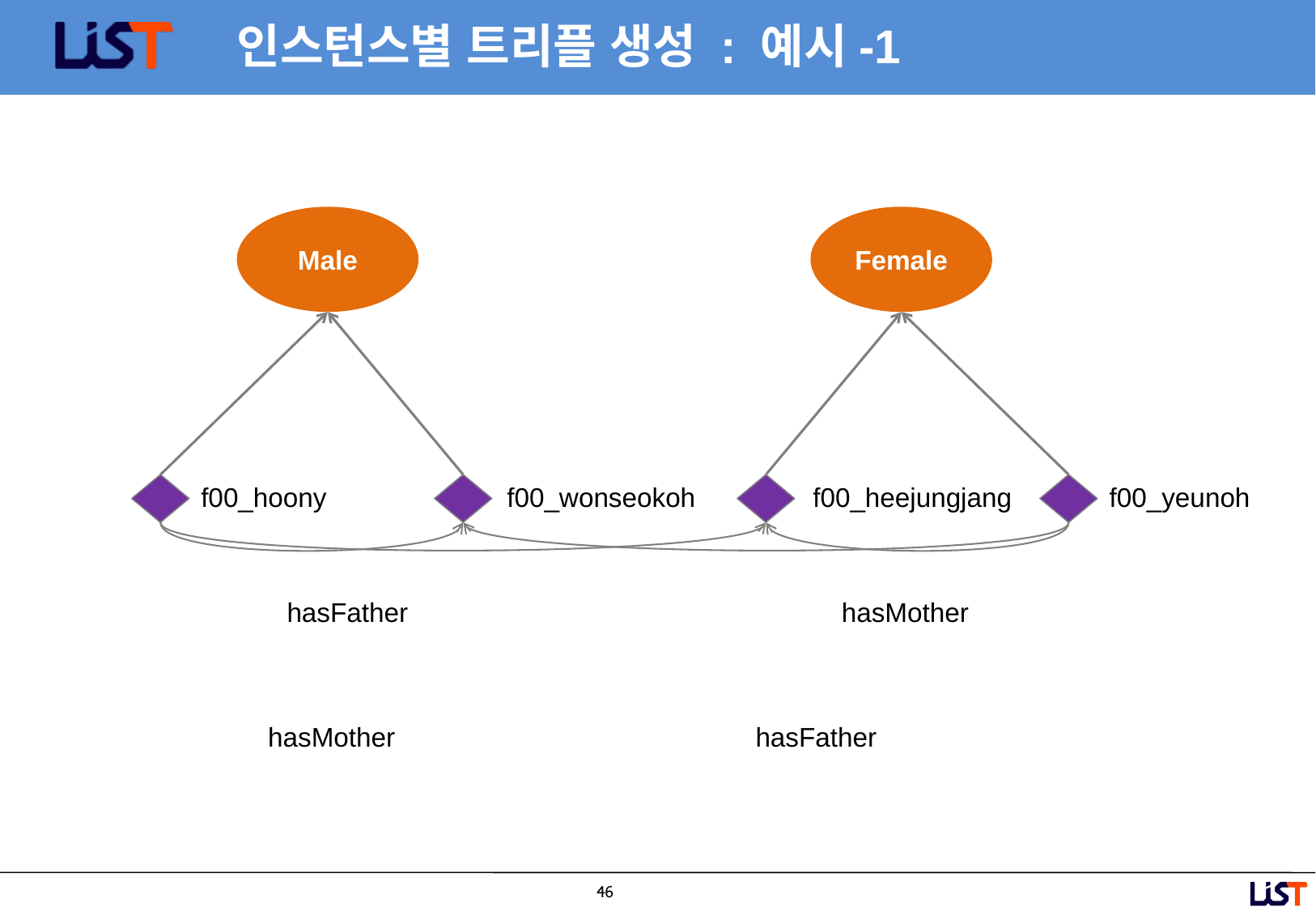

# 인스턴스별 트리플 생성 : 예시-1
Male
Female

f00_hoony

f00_wonseokoh

f00_heejungjang

f00_yeunoh
hasFather
hasMother
hasMother
hasFather